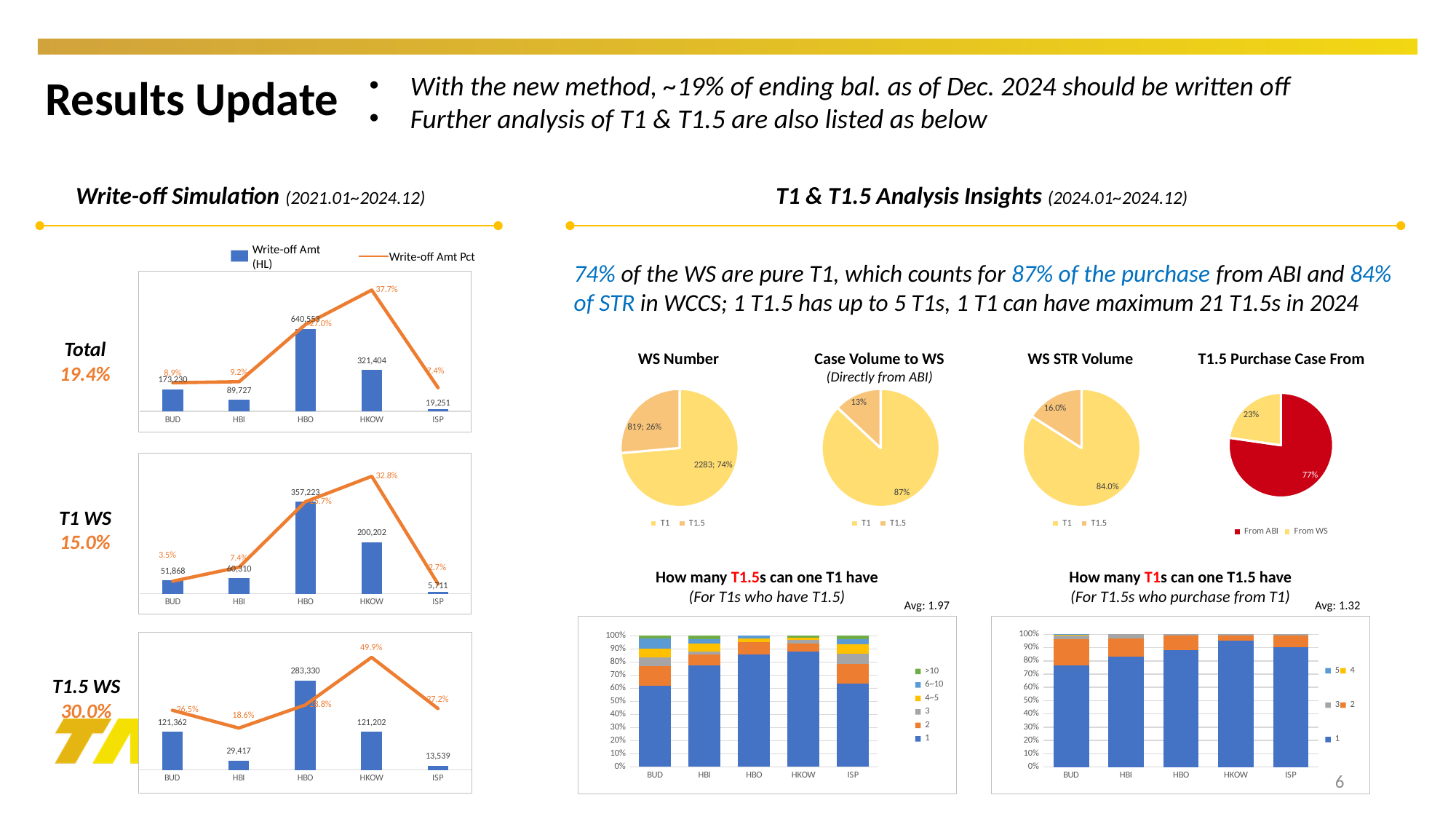

# Results Update
With the new method, ~19% of ending bal. as of Dec. 2024 should be written off
Further analysis of T1 & T1.5 are also listed as below
Write-off Simulation (2021.01~2024.12)
T1 & T1.5 Analysis Insights (2024.01~2024.12)
Write-off Amt (HL)
Write-off Amt Pct

74% of the WS are pure T1, which counts for 87% of the purchase from ABI and 84% of STR in WCCS; 1 T1.5 has up to 5 T1s, 1 T1 can have maximum 21 T1.5s in 2024

### Chart

| Category |  Write Off HL | Write Off PCT |
|---|---|---|
| BUD | 173230.0 | 0.08897844546853523 |
| HBI | 89727.0 | 0.09227337608648258 |
| HBO | 640553.0 | 0.26969698755917687 |
| HKOW | 321404.0 | 0.37656426292622175 |
| ISP | 19251.0 | 0.07370270829026256 |
Total
19.4%
WS Number
WS STR Volume
Case Volume to WS
(Directly from ABI)
T1.5 Purchase Case From

### Chart

| Category |  WCCS经销商编号  |
|---|---|
| T1 | 2283.0 |
| T1.5 | 819.0 |

### Chart

| Category |  占比  |
|---|---|
| T1 | 0.8696003492836022 |
| T1.5 | 0.13039965071639778 |

### Chart

| Category |  占比  |
|---|---|
| T1 | 0.8402647243462602 |
| T1.5 | 0.15973527565374 |

### Chart

| Category |  占比  |
|---|---|
| From ABI | 0.7726916880063175 |
| From WS | 0.2273083119936825 |

### Chart

| Category |  Write Off HL | Write Off PCT |
|---|---|---|
| BUD | 51868.0 | 0.03484258765394945 |
| HBI | 60310.0 | 0.074098646664578 |
| HBO | 357223.0 | 0.2567077837383359 |
| HKOW | 200202.0 | 0.32778999382739293 |
| ISP | 5711.0 | 0.027003002435045744 |
T1 WS
15.0%
How many T1.5s can one T1 have
(For T1s who have T1.5)
How many T1s can one T1.5 have
(For T1.5s who purchase from T1)
Avg: 1.97
Avg: 1.32

### Chart

| Category | 1 | 2 | 3 | 4~5 | 6~10 | >10 |
|---|---|---|---|---|---|---|
| BUD | 168.0 | 41.0 | 18.0 | 18.0 | 22.0 | 5.0 |
| HBI | 65.0 | 7.0 | 2.0 | 5.0 | 3.0 | 2.0 |
| HBO | 91.0 | 10.0 | 0.0 | 3.0 | 2.0 | 0.0 |
| HKOW | 59.0 | 4.0 | 2.0 | 1.0 | 0.0 | 1.0 |
| ISP | 100.0 | 24.0 | 12.0 | 12.0 | 6.0 | 4.0 |

### Chart

| Category | 1 | 2 | 3 | 4 | 5 |
|---|---|---|---|---|---|
| BUD | 371.0 | 97.0 | 13.0 | 4.0 | 1.0 |
| HBI | 113.0 | 19.0 | 4.0 | 0.0 | 0.0 |
| HBO | 109.0 | 14.0 | 1.0 | 0.0 | 0.0 |
| HKOW | 80.0 | 3.0 | 1.0 | 0.0 | 0.0 |
| ISP | 318.0 | 30.0 | 4.0 | 0.0 | 0.0 |

### Chart

| Category |  Write Off HL | Write Off PCT |
|---|---|---|
| BUD | 121362.0 | 0.26484548388715884 |
| HBI | 29417.0 | 0.18560909589939995 |
| HBO | 283330.0 | 0.2880748813710628 |
| HKOW | 121202.0 | 0.4992770488764392 |
| ISP | 13539.0 | 0.2723980443836388 |
T1.5 WS
30.0%
6